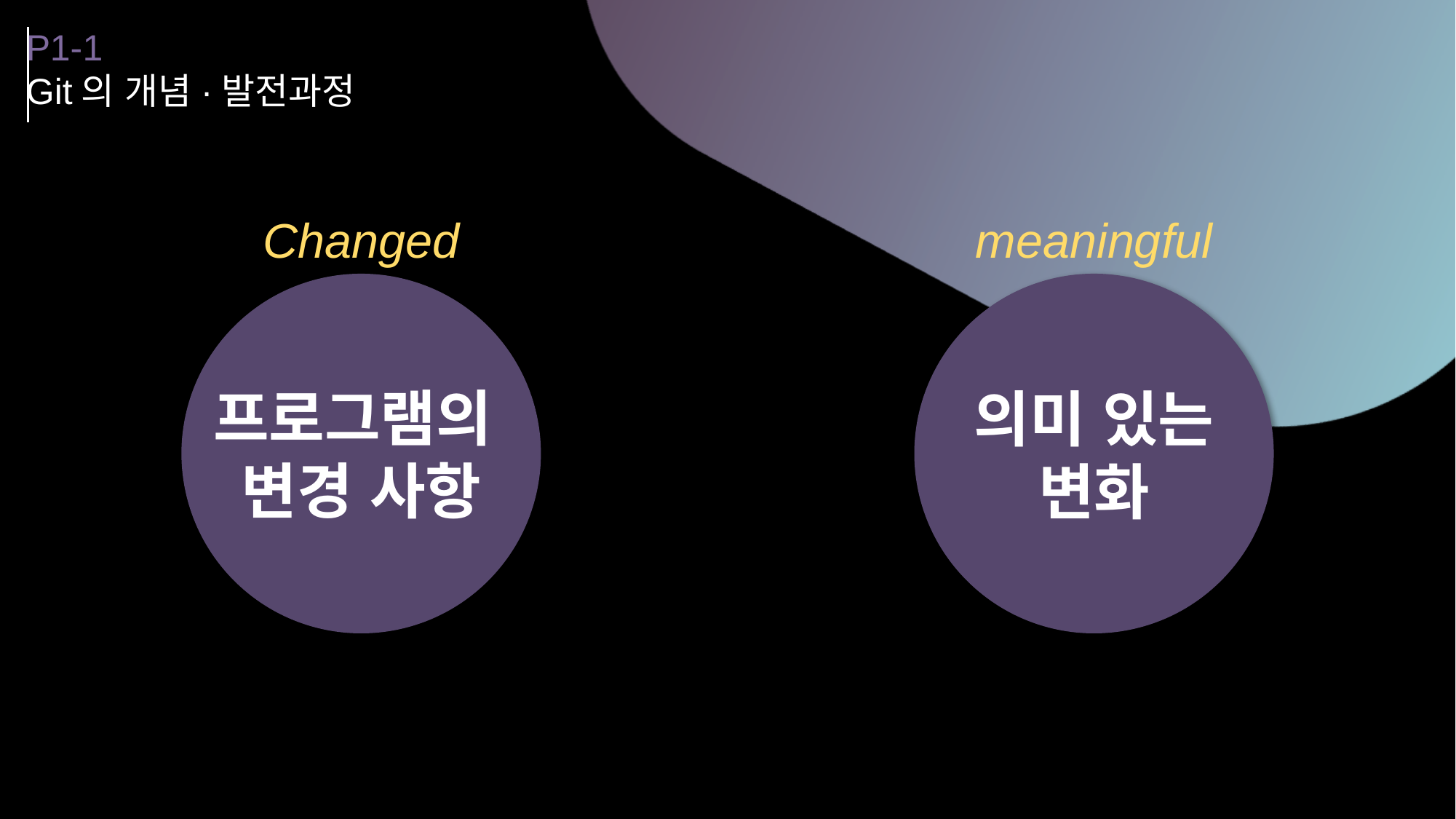

P1-1
Git의 개념·발전과정
meaningful

의미 있는
변화
Changed

프로그램의
변경 사항